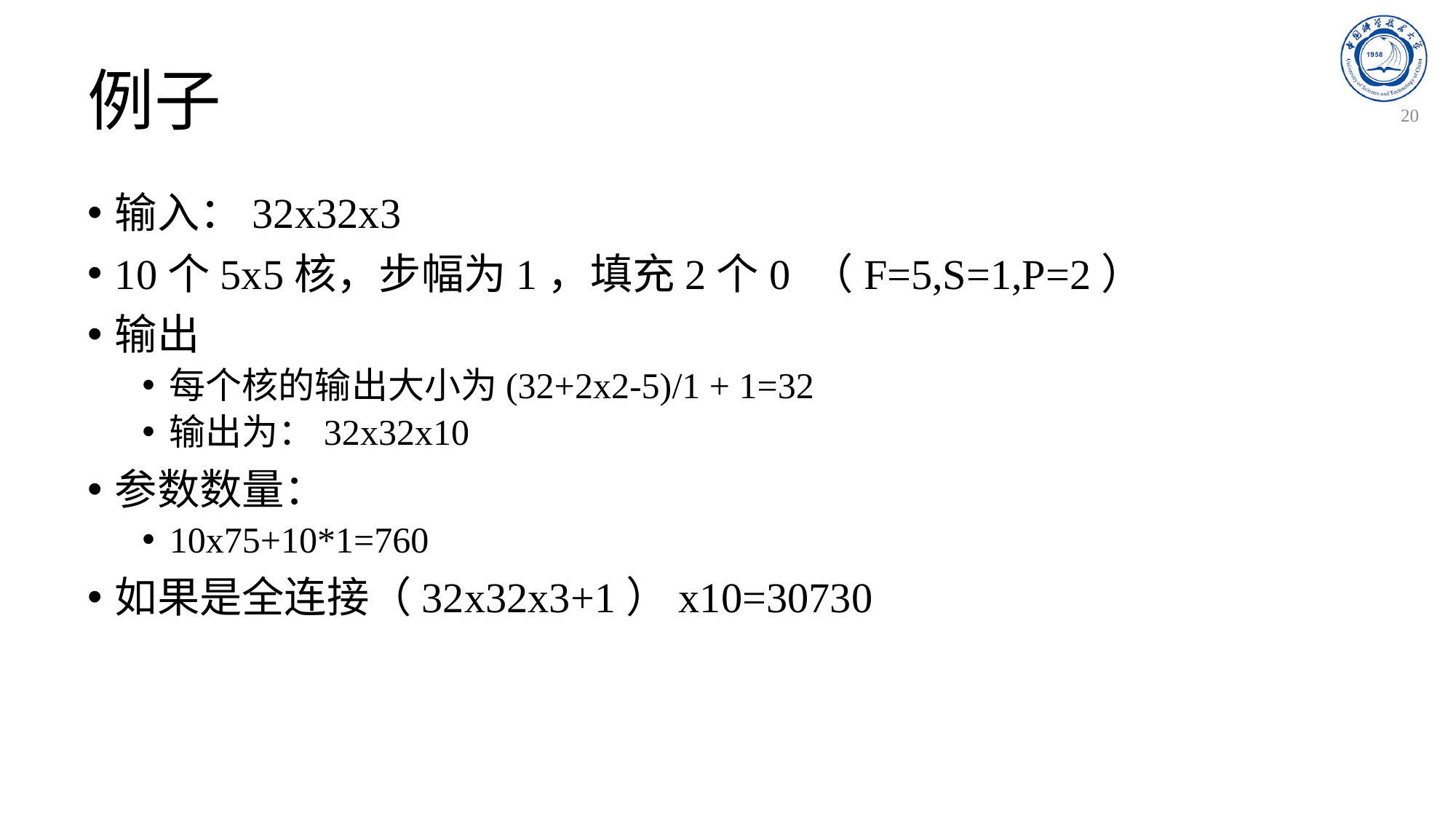

# 例子
20
输入：32x32x3
10个5x5核，步幅为1，填充2个0 （F=5,S=1,P=2）
输出
每个核的输出大小为(32+2x2-5)/1 + 1=32
输出为：32x32x10
参数数量：
10x75+10*1=760
如果是全连接（32x32x3+1）x10=30730